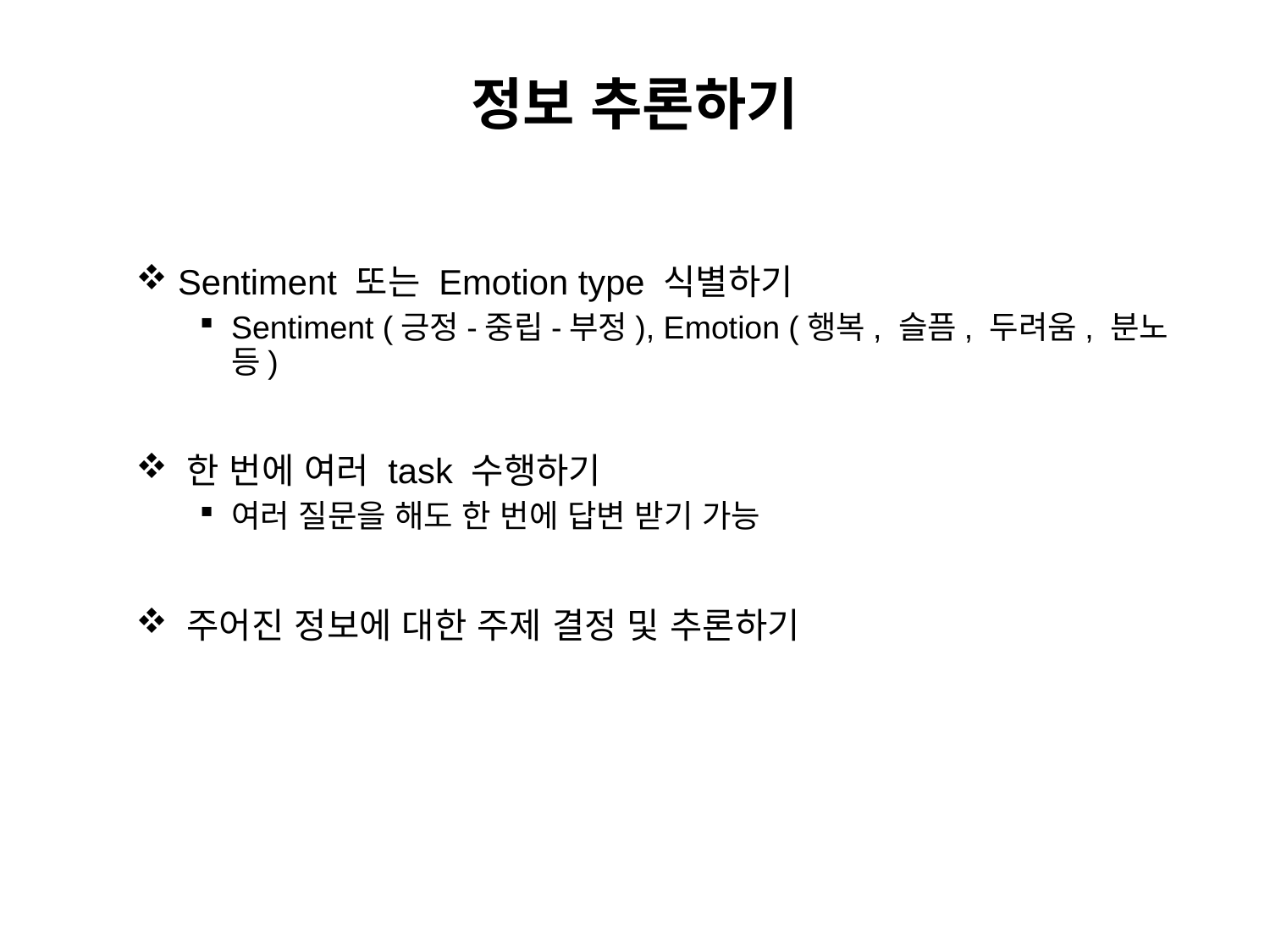

# 정보 추론하기
 Sentiment 또는 Emotion type 식별하기
Sentiment (긍정-중립-부정), Emotion (행복, 슬픔, 두려움, 분노 등)

 한 번에 여러 task 수행하기
여러 질문을 해도 한 번에 답변 받기 가능

 주어진 정보에 대한 주제 결정 및 추론하기